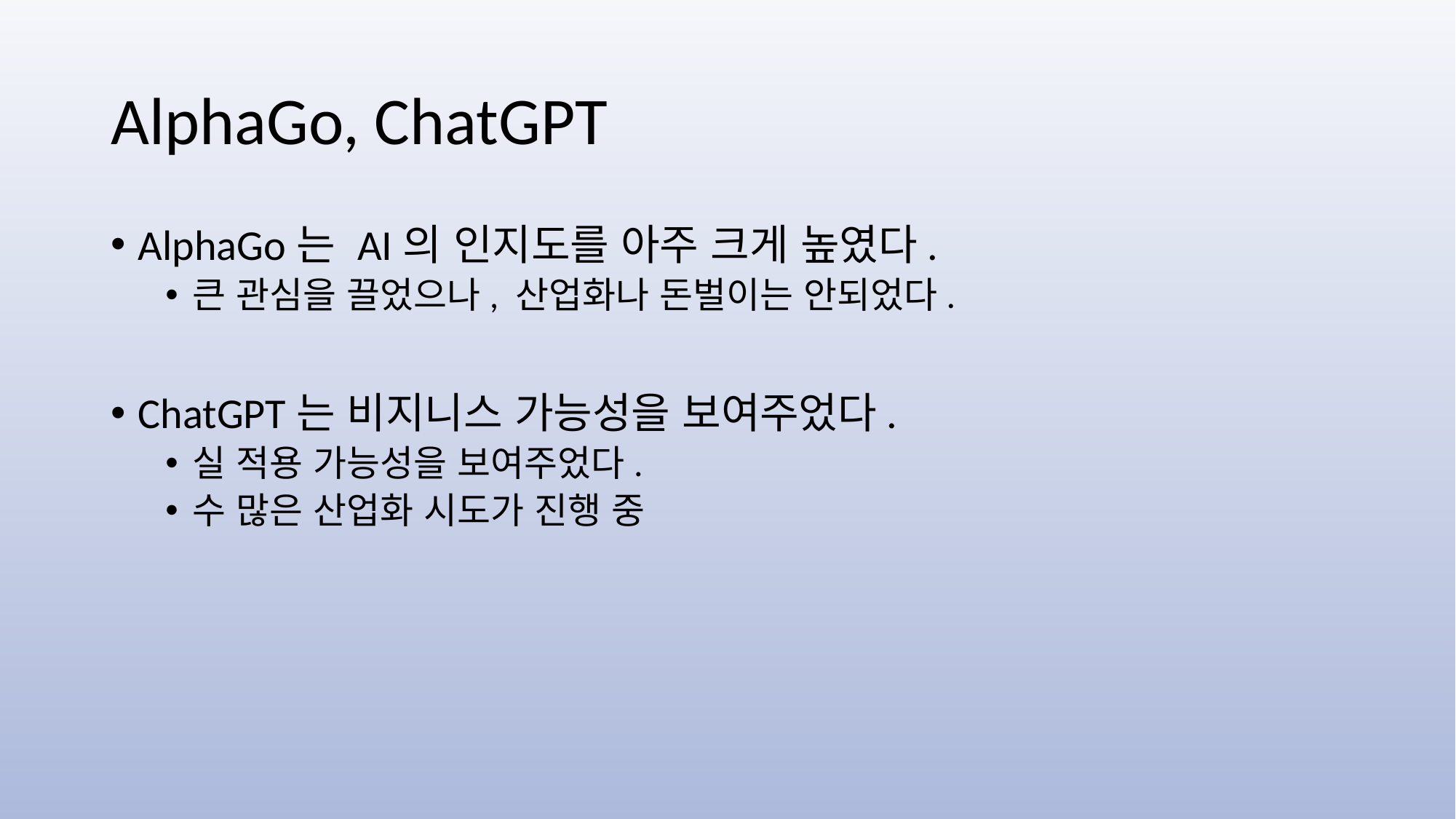

# AlphaGo, ChatGPT
AlphaGo는 AI의 인지도를 아주 크게 높였다.
큰 관심을 끌었으나, 산업화나 돈벌이는 안되었다.

ChatGPT는 비지니스 가능성을 보여주었다.
실 적용 가능성을 보여주었다.
수 많은 산업화 시도가 진행 중